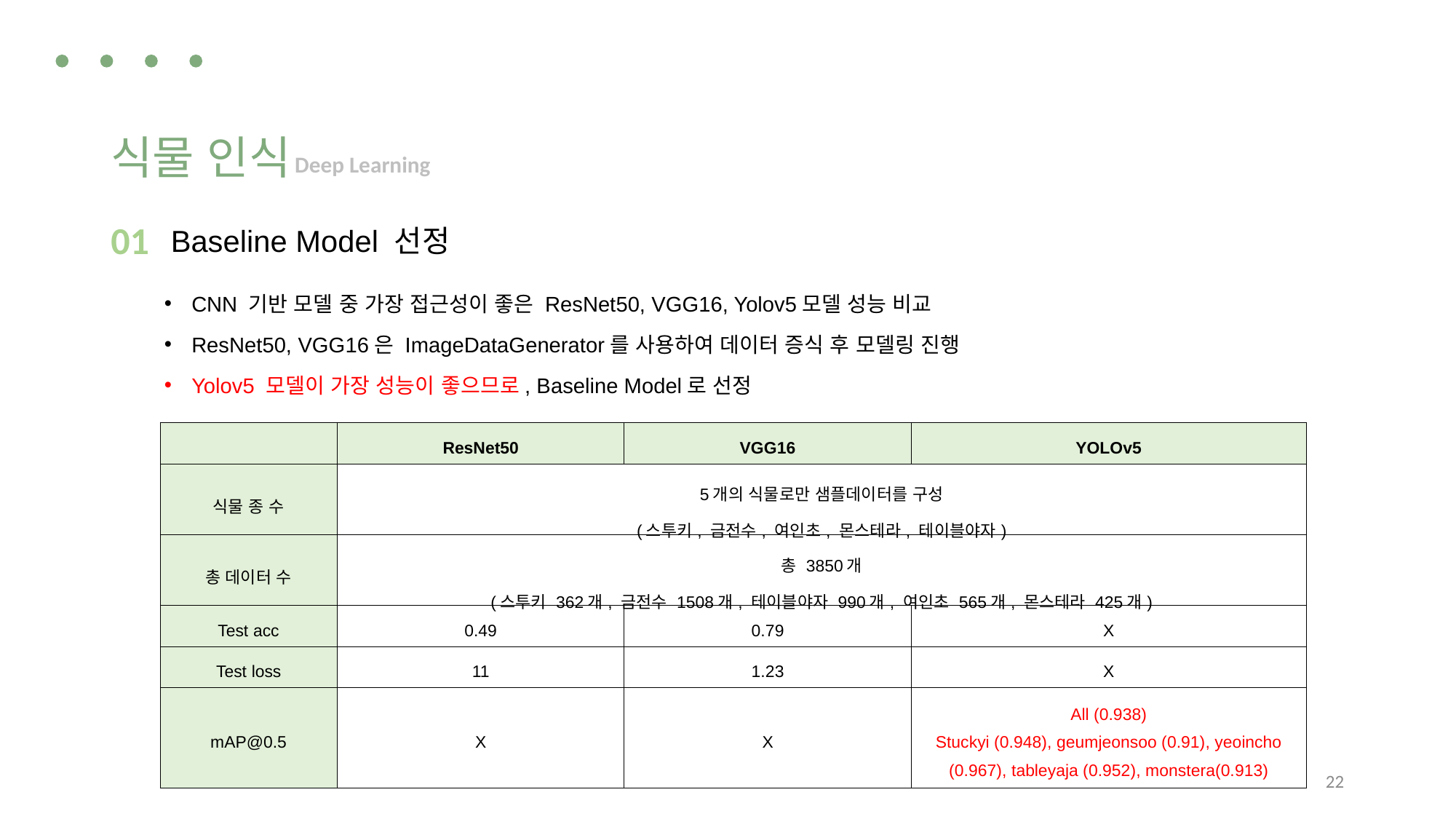

식물 인식
Deep Learning
01
Baseline Model 선정
CNN 기반 모델 중 가장 접근성이 좋은 ResNet50, VGG16, Yolov5모델 성능 비교
ResNet50, VGG16은 ImageDataGenerator를 사용하여 데이터 증식 후 모델링 진행
Yolov5 모델이 가장 성능이 좋으므로, Baseline Model로 선정
|  | ResNet50 | VGG16 | YOLOv5 |
| --- | --- | --- | --- |
| 식물 종 수 | 5개의 식물로만 샘플데이터를 구성 (스투키, 금전수, 여인초, 몬스테라, 테이블야자) |  |  |
| 총 데이터 수 | 총 3850개 (스투키 362개, 금전수 1508개, 테이블야자 990개, 여인초 565개, 몬스테라 425개) |  |  |
| Test acc | 0.49 | 0.79 | X |
| Test loss | 11 | 1.23 | X |
| mAP@0.5 | X | X | All (0.938) Stuckyi (0.948), geumjeonsoo (0.91), yeoincho (0.967), tableyaja (0.952), monstera(0.913) |
22